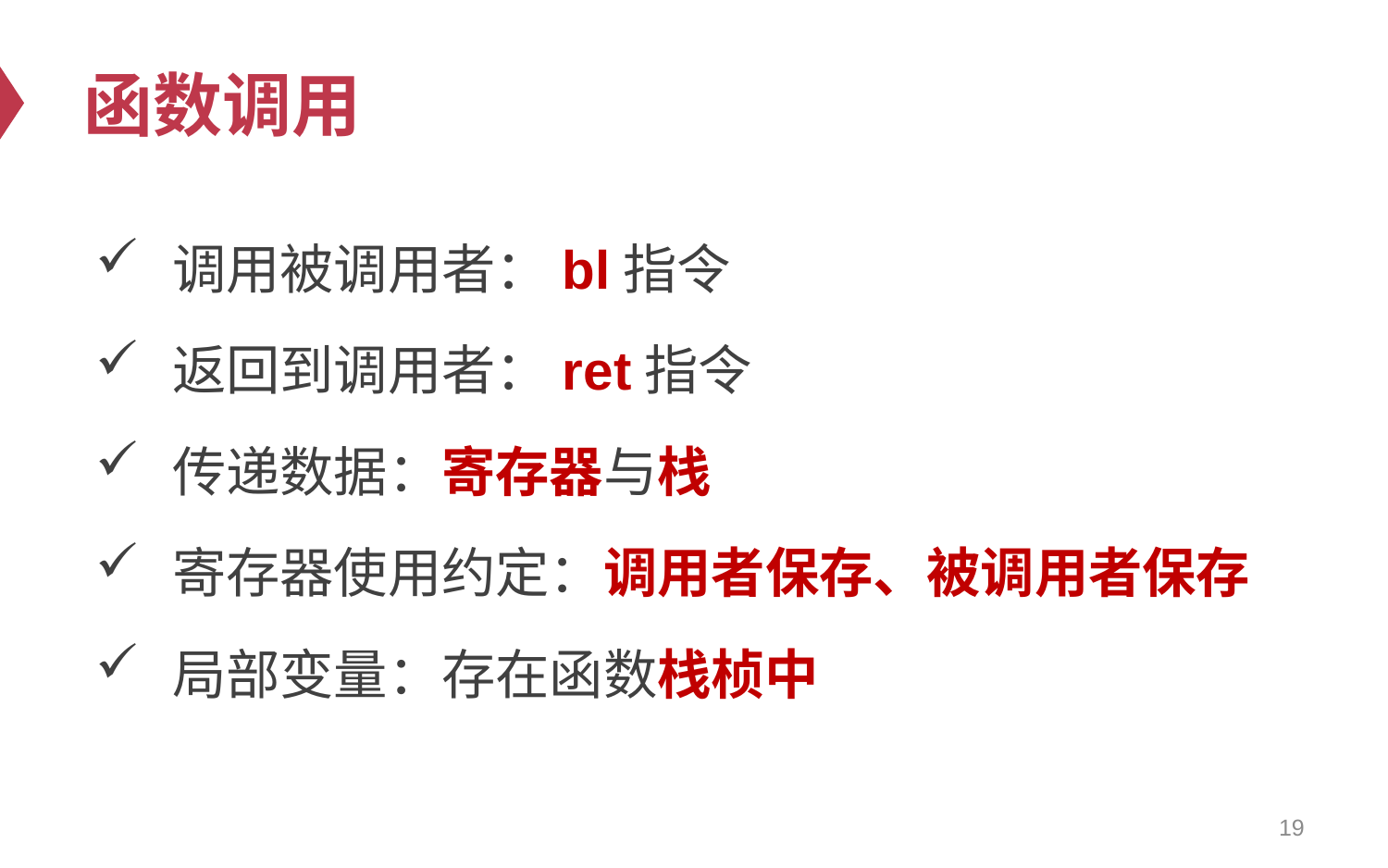

# 函数调用
 调用被调用者：bl指令
 返回到调用者：ret指令
 传递数据：寄存器与栈
 寄存器使用约定：调用者保存、被调用者保存
 局部变量：存在函数栈桢中

19